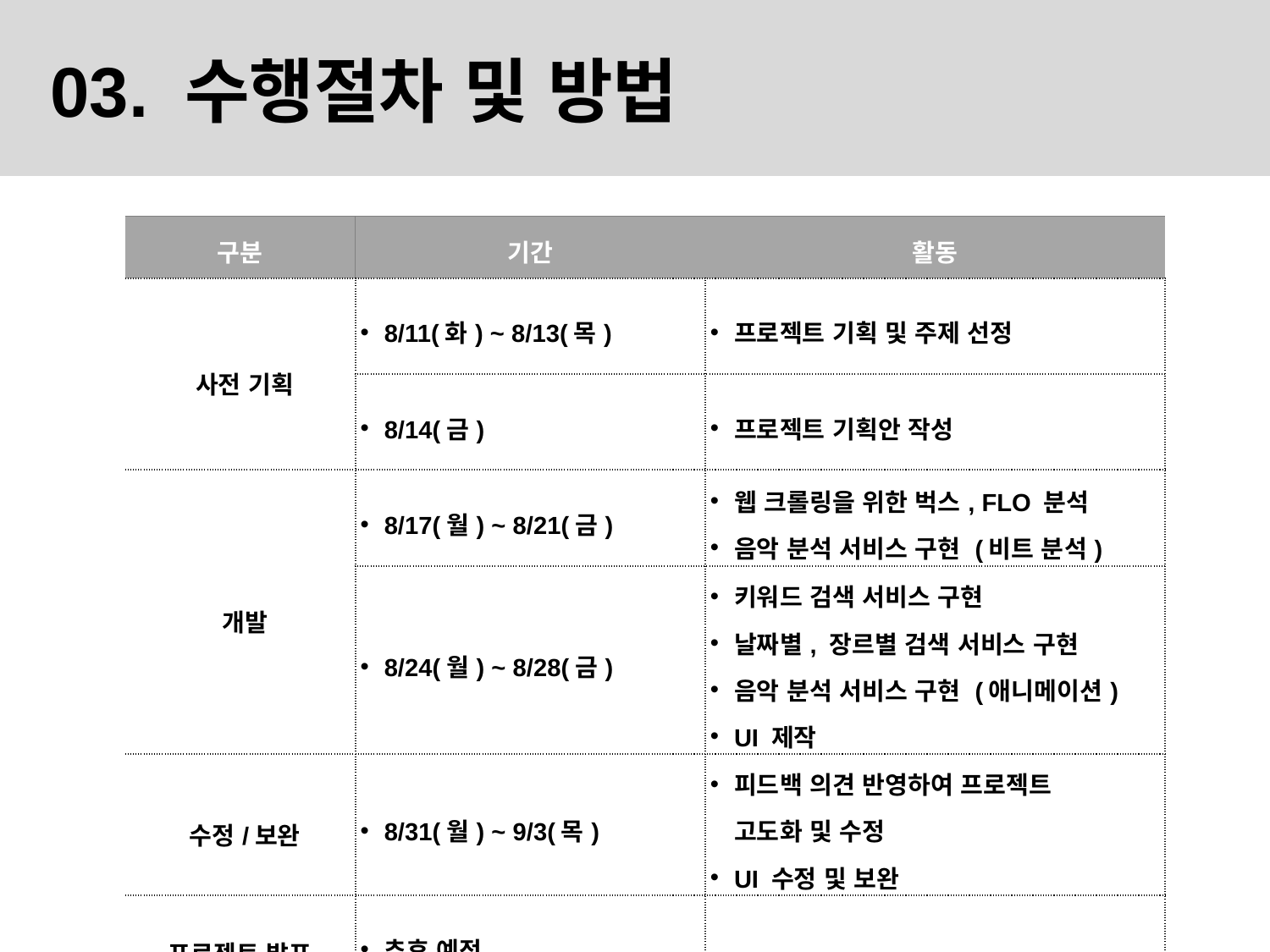

03. 수행절차 및 방법
| 구분 | 기간 | 활동 |
| --- | --- | --- |
| 사전 기획 | 8/11(화) ~ 8/13(목) | 프로젝트 기획 및 주제 선정 |
|  | 8/14(금) | 프로젝트 기획안 작성 |
| 개발 | 8/17(월) ~ 8/21(금) | 웹 크롤링을 위한 벅스, FLO 분석 음악 분석 서비스 구현 (비트 분석) |
|  | 8/24(월) ~ 8/28(금) | 키워드 검색 서비스 구현 날짜별, 장르별 검색 서비스 구현 음악 분석 서비스 구현 (애니메이션) UI 제작 |
| 수정/보완 | 8/31(월) ~ 9/3(목) | 피드백 의견 반영하여 프로젝트 고도화 및 수정 UI 수정 및 보완 |
| 프로젝트 발표 | 추후 예정 |  |